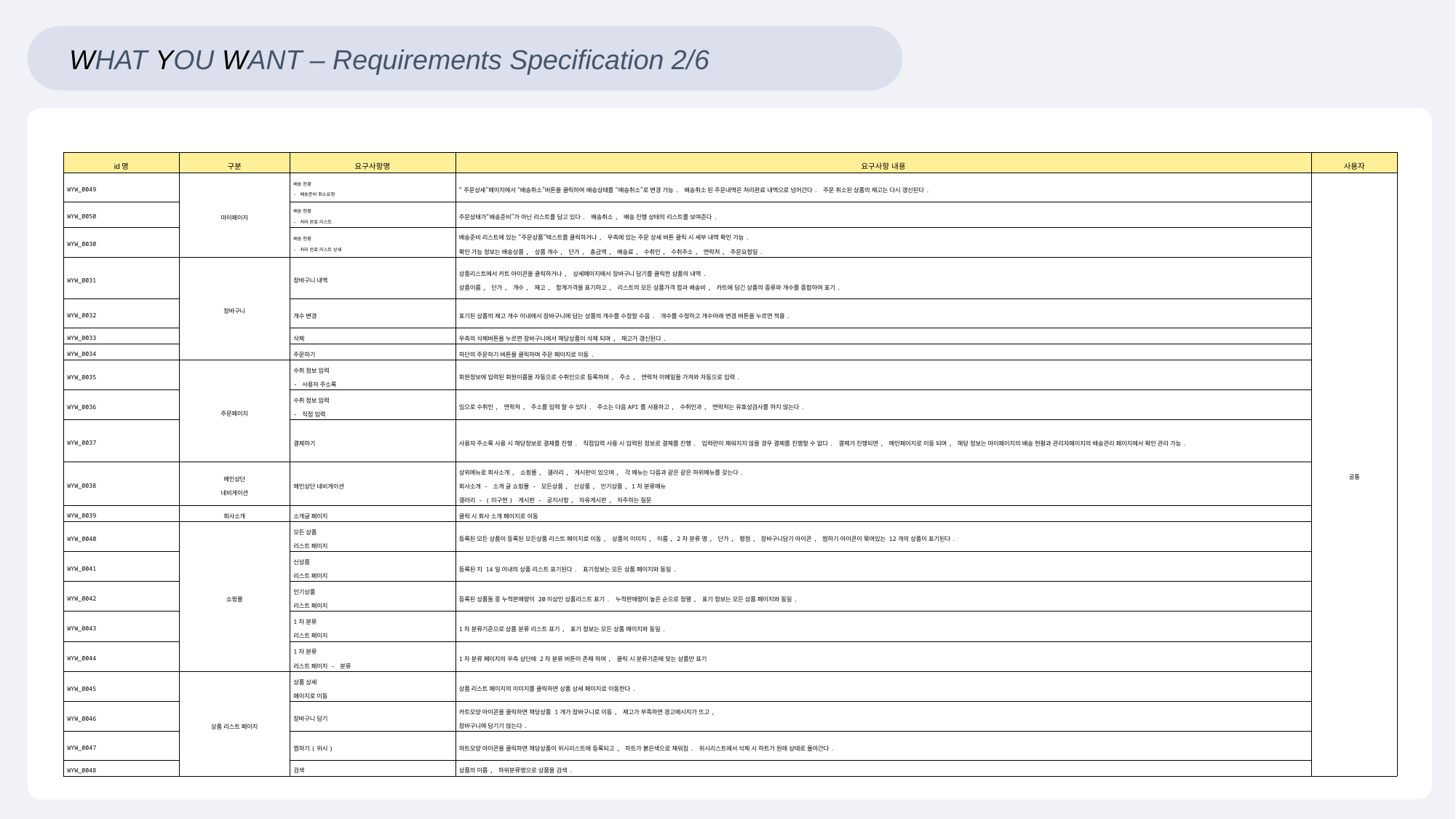

WHAT YOU WANT – Requirements Specification 2/6

| id명 | 구분 | 요구사항명 | 요구사항 내용 | 사용자 |
| --- | --- | --- | --- | --- |
| WYW\_0049 | 마이페이지 | 배송 현황 - 배송준비 취소요청 | “주문상세”페이지에서 “배송취소”버튼을 클릭하여 배송상태를 “배송취소”로 변경 가능. 배송취소 된 주문내역은 처리완료 내역으로 넘어간다. 주문 취소된 상품의 재고는 다시 갱신된다. | 공통 |
| WYW\_0050 |  | 배송 현황 - 처리 완료 리스트 | 주문상태가“배송준비”가 아닌 리스트를 담고 있다. 배송취소, 배송 진행 상태의 리스트를 보여준다. |  |
| WYW\_0030 |  | 배송 현황 - 처리 완료 리스트 상세 | 배송준비 리스트에 있는 “주문상품”텍스트를 클릭하거나, 우측에 있는 주문 상세 버튼 클릭 시 세부 내역 확인 가능. 확인 가능 정보는 배송상품, 상품 개수, 단가, 총금액, 배송료, 수취인, 수취주소, 연락처, 주문요청일. |  |
| WYW\_0031 | 장바구니 | 장바구니 내역 | 상품리스트에서 카트 아이콘을 클릭하거나, 상세페이지에서 장바구니 담기를 클릭한 상품의 내역. 상품이름, 단가, 개수, 재고, 합계가격을 표기하고, 리스트의 모든 상품가격 합과 배송비, 카트에 담긴 상품의 종류와 개수를 종합하여 표기. |  |
| WYW\_0032 |  | 개수 변경 | 표기된 상품의 재고 개수 이내에서 장바구니에 담는 상품의 개수를 수정할 수음. 개수를 수정하고 개수아래 변경 버튼을 누르면 적용. |  |
| WYW\_0033 |  | 삭제 | 우측의 삭제버튼을 누르면 장바구니에서 해당상품이 삭제 되며, 재고가 갱신된다. |  |
| WYW\_0034 |  | 주문하기 | 하단의 주문하기 버튼을 클릭하며 주문 페이지로 이동. |  |
| WYW\_0035 | 주문페이지 | 수취 정보 입력 - 사용자 주소록 | 회원정보에 입력된 회원이름을 자동으로 수취인으로 등록하며, 주소, 연락처 이메일을 가져와 자동으로 입력. |  |
| WYW\_0036 |  | 수취 정보 입력 - 직접 입력 | 임으로 수취인, 연락처, 주소를 입력 할 수 있다. 주소는 다음API를 사용하고, 수취인과, 연락처는 유효성검사를 하지 않는다. |  |
| WYW\_0037 |  | 결제하기 | 사용자 주소록 사용 시 해당정보로 결제를 진행. 직접입력 사용 시 입력된 정보로 결제를 진행. 입력란이 채워지지 않을 경우 결제를 진행할 수 없다. 결제가 진행되면, 메인페이지로 이동 되며, 해당 정보는 마이페이지의 배송 현황과 관리자페이지의 배송관리 페이지에서 확인 관리 가능. |  |
| WYW\_0038 | 메인상단 네비게이션 | 메인상단 네비게이션 | 상위메뉴로 회사소개, 쇼핑몰, 갤러리, 게시판이 있으며, 각 메뉴는 다음과 같은 같은 하위메뉴를 갖는다. 회사소개 - 소개 글 쇼핑몰 - 모든상품, 신상품, 인기상품, 1차 분류메뉴 갤러리 - (미구현) 게시판 - 공지사항, 자유게시판, 자주하는 질문 |  |
| WYW\_0039 | 회사소개 | 소개글 페이지 | 클릭 시 회사 소개 페이지로 이동 |  |
| WYW\_0040 | 쇼핑몰 | 모든 상품 리스트 페이지 | 등록된 모든 상품이 등록된 모든상품 리스트 페이지로 이동, 상품의 이미지, 이름, 2차 분류 명, 단가, 평점, 장바구니담기 아이콘, 찜하기 아이콘이 묶여있는 12개의 상품이 표기된다. |  |
| WYW\_0041 |  | 신상품 리스트 페이지 | 등록된 지 14일 이내의 상품 리스트 표기된다. 표기정보는 모든 상품 페이지와 동일. |  |
| WYW\_0042 |  | 인기상품 리스트 페이지 | 등록된 상품들 중 누적판매량이 20이상인 상품리스트 표기. 누적판매량이 높은 순으로 정렬, 표기 정보는 모든 상품 페이지와 동일. |  |
| WYW\_0043 |  | 1차 분류 리스트 페이지 | 1차 분류기준으로 상품 분류 리스트 표기, 표기 정보는 모든 상품 페이지와 동일. |  |
| WYW\_0044 |  | 1차 분류 리스트 페이지 - 분류 | 1차 분류 페이지의 우측 상단에 2차 분류 버튼이 존재 하며, 클릭 시 분류기준에 맞는 상품만 표기 |  |
| WYW\_0045 | 상품 리스트 페이지 | 상품 상세 페이지로 이동 | 상품 리스트 페이지의 이미지를 클릭하면 상품 상세 페이지로 이동한다. |  |
| WYW\_0046 |  | 장바구니 담기 | 카트모양 아이콘을 클릭하면 해당상품 1개가 장바구니로 이동, 재고가 부족하면 경고메시지가 뜨고, 장바구니에 담기기 않는다. |  |
| WYW\_0047 |  | 찜하기(위시) | 하트모양 아이콘을 클릭하면 해당상품이 위시리스트에 등록되고, 하트가 붉은색으로 채워짐. 위시리스트에서 삭제 시 하트가 원래 상태로 돌아간다. |  |
| WYW\_0048 |  | 검색 | 상품의 이름, 하위분류명으로 상품을 검색. |  |